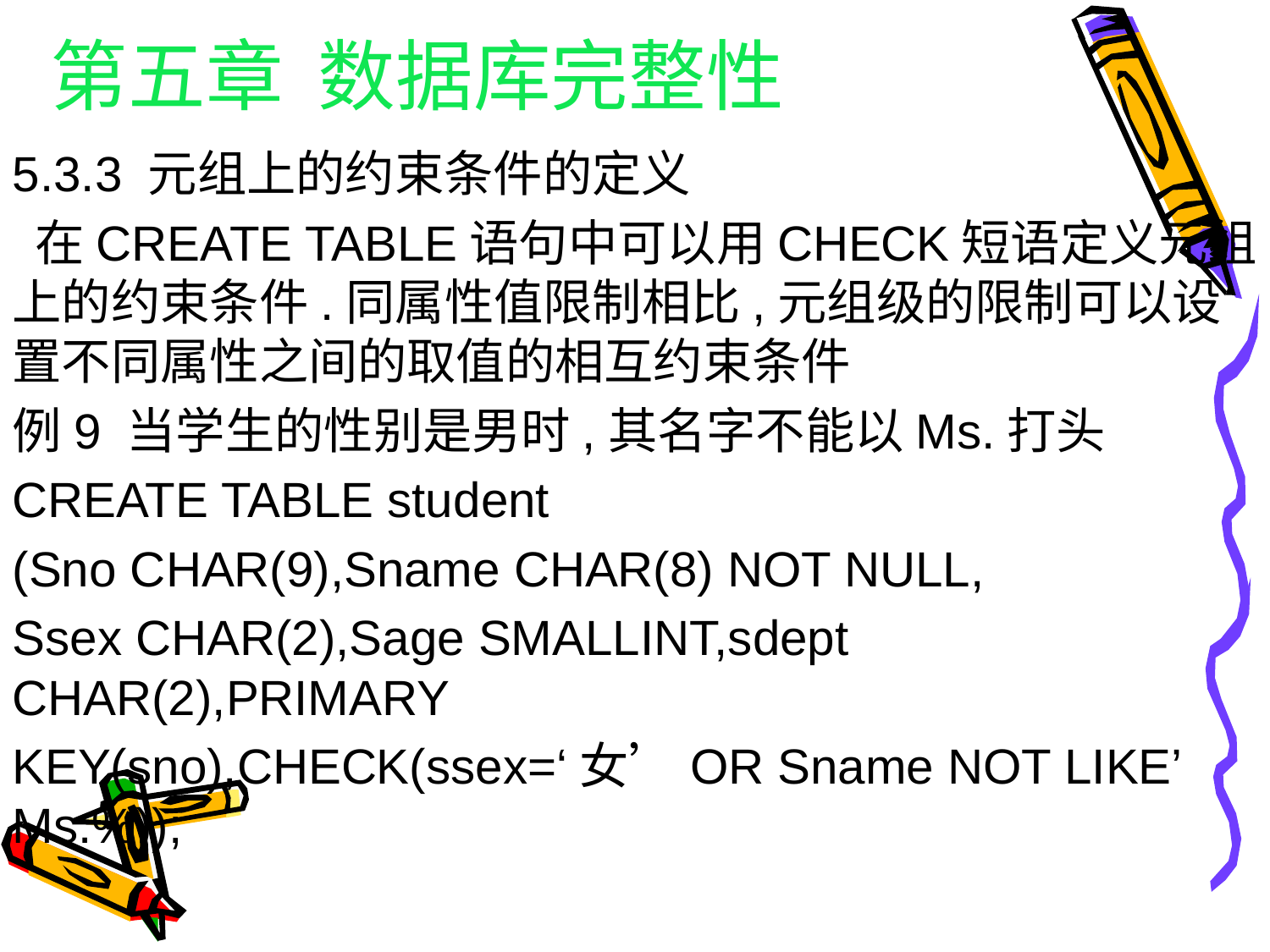

# 第五章  数据库完整性
5.3.3 元组上的约束条件的定义
 在CREATE TABLE语句中可以用CHECK短语定义元组上的约束条件.同属性值限制相比,元组级的限制可以设置不同属性之间的取值的相互约束条件
例9 当学生的性别是男时,其名字不能以Ms.打头
CREATE TABLE student
(Sno CHAR(9),Sname CHAR(8) NOT NULL,
Ssex CHAR(2),Sage SMALLINT,sdept CHAR(2),PRIMARY
KEY(sno),CHECK(ssex=‘女’OR Sname NOT LIKE’ Ms.%));